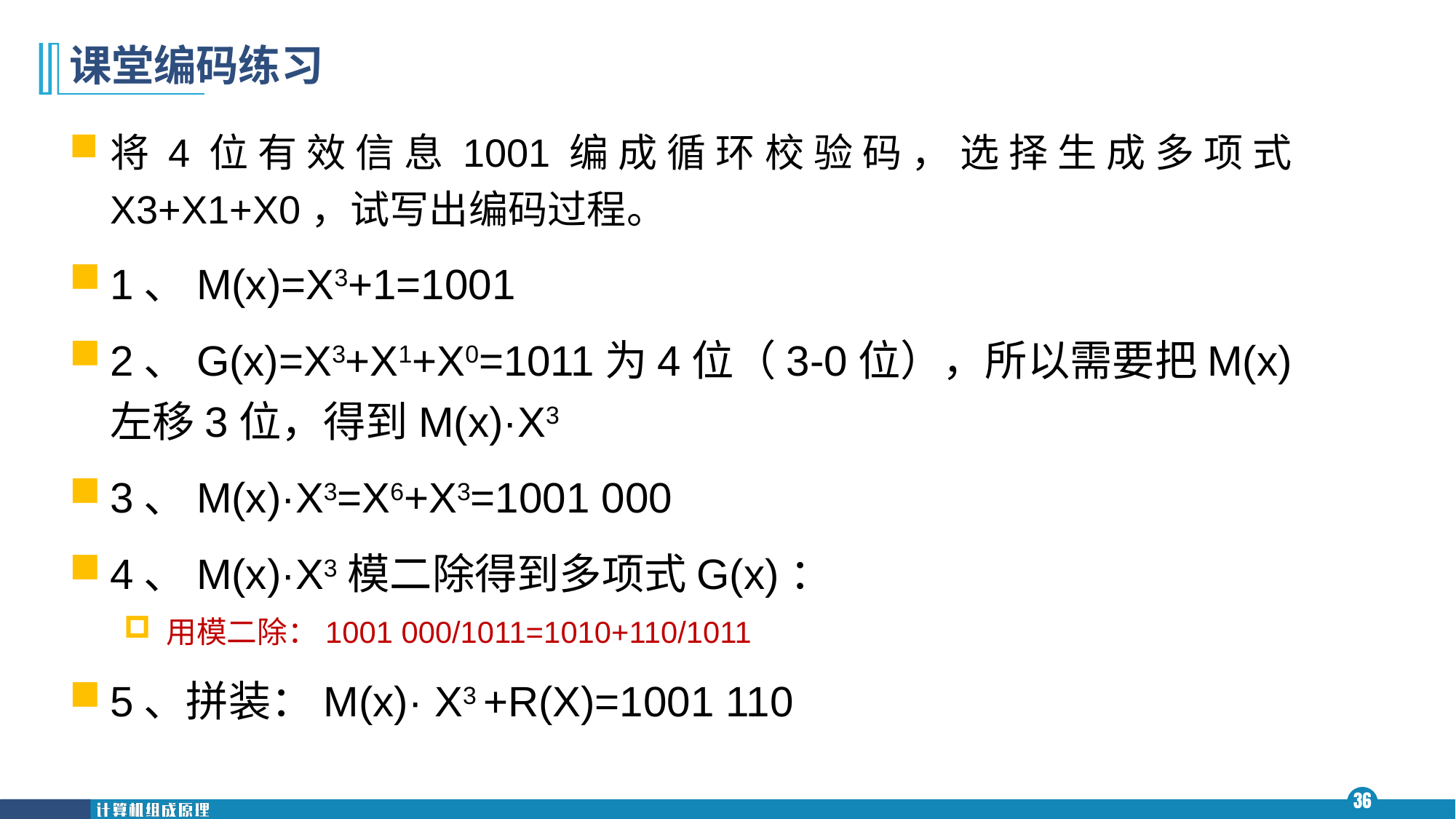

# 课堂编码练习
将4位有效信息1001编成循环校验码，选择生成多项式X3+X1+X0，试写出编码过程。
1、M(x)=X3+1=1001
2、G(x)=X3+X1+X0=1011为4位（3-0位），所以需要把M(x)左移3位，得到M(x)·X3
3、M(x)·X3=X6+X3=1001 000
4、M(x)·X3模二除得到多项式G(x)：
用模二除：1001 000/1011=1010+110/1011
5、拼装：M(x)· X3 +R(X)=1001 110